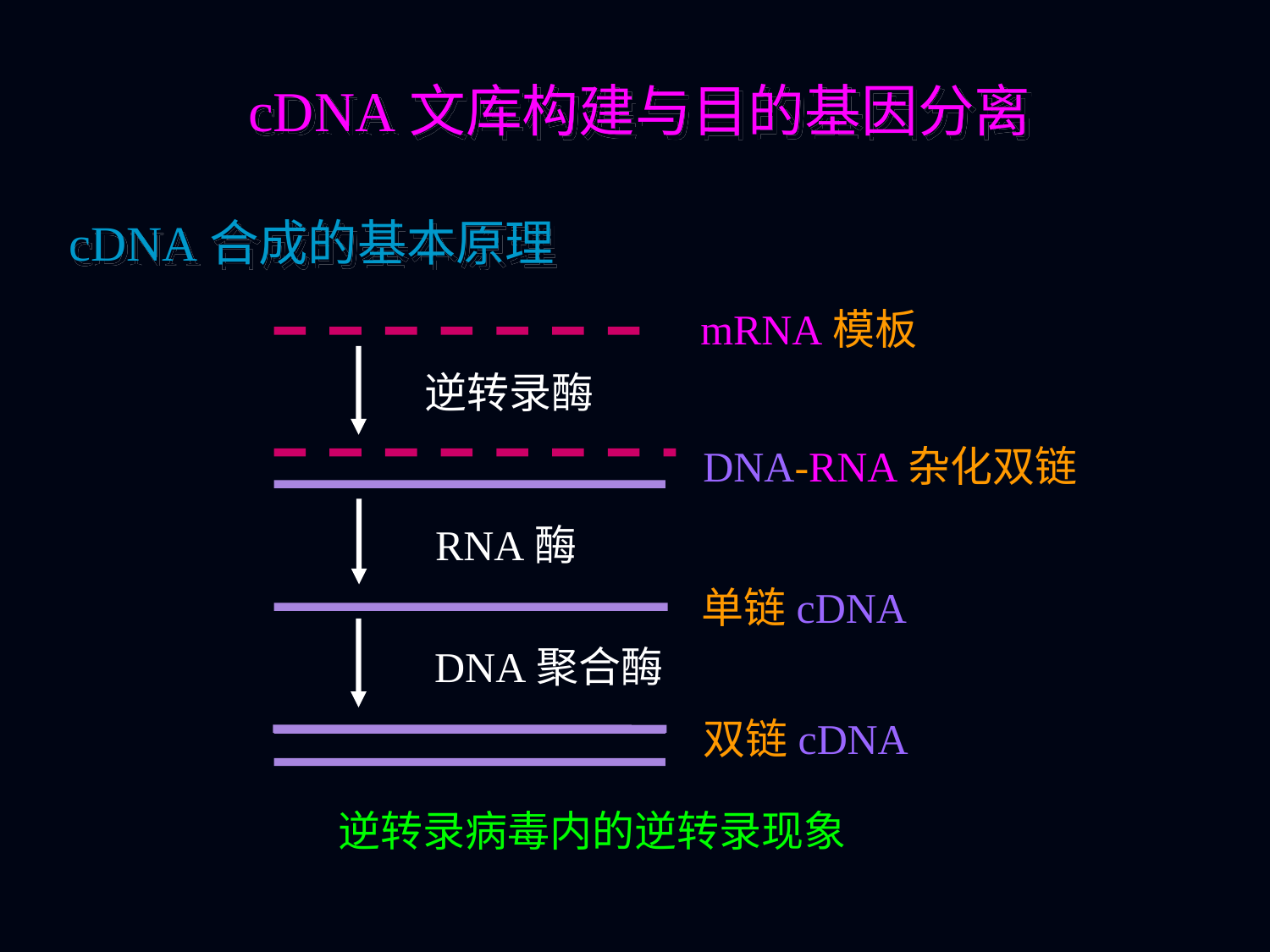

cDNA文库构建与目的基因分离
cDNA合成的基本原理
mRNA模板

逆转录酶
DNA-RNA杂化双链

RNA酶
单链cDNA

双链cDNA

DNA聚合酶

逆转录病毒内的逆转录现象